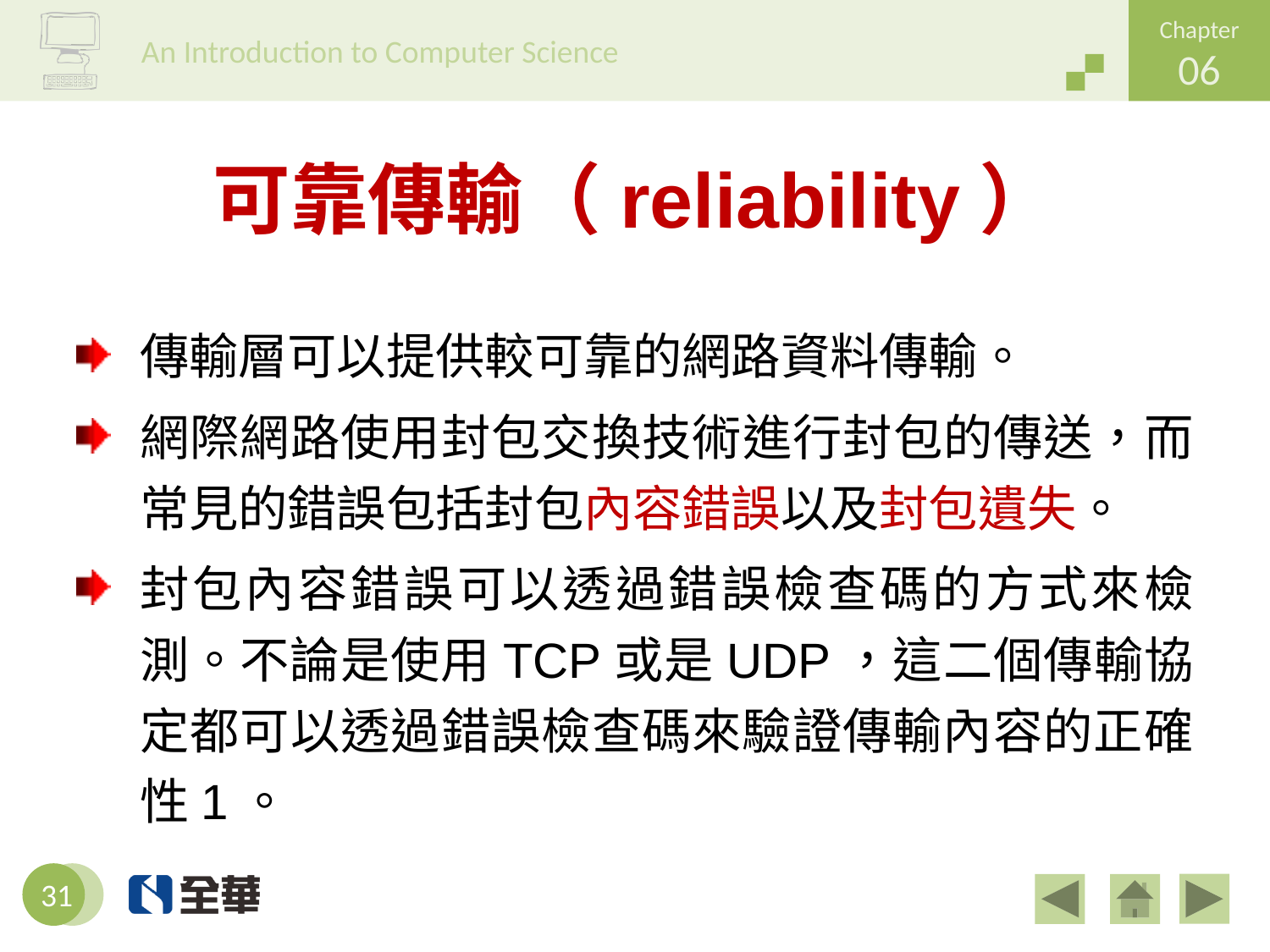

# 可靠傳輸（reliability）
傳輸層可以提供較可靠的網路資料傳輸。
網際網路使用封包交換技術進行封包的傳送，而常見的錯誤包括封包內容錯誤以及封包遺失。
封包內容錯誤可以透過錯誤檢查碼的方式來檢測。不論是使用TCP或是UDP，這二個傳輸協定都可以透過錯誤檢查碼來驗證傳輸內容的正確性1。